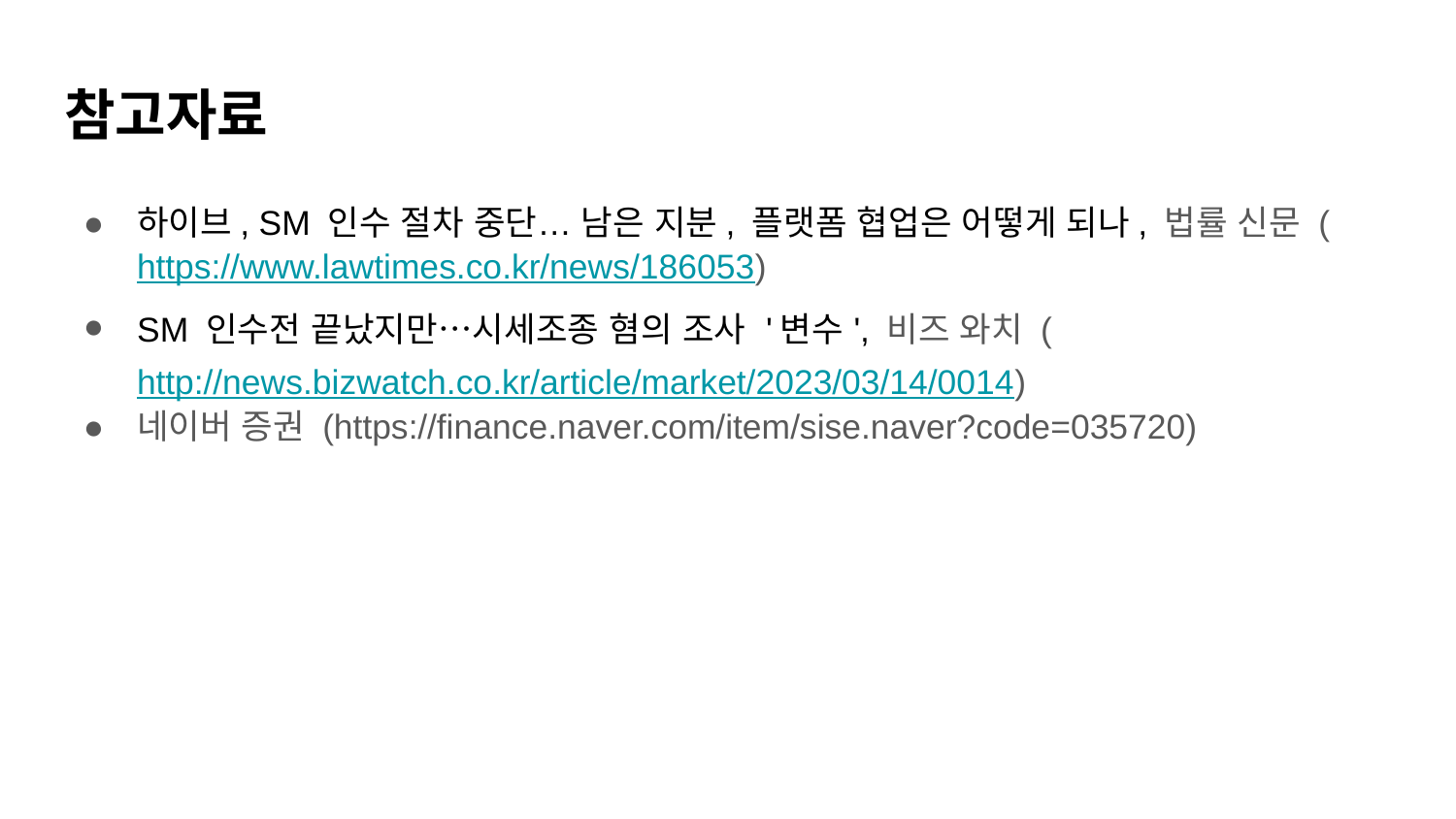

# 참고자료
하이브, SM 인수 절차 중단… 남은 지분, 플랫폼 협업은 어떻게 되나, 법률 신문 (https://www.lawtimes.co.kr/news/186053)
SM 인수전 끝났지만…시세조종 혐의 조사 '변수', 비즈 와치 (http://news.bizwatch.co.kr/article/market/2023/03/14/0014)
네이버 증권 (https://finance.naver.com/item/sise.naver?code=035720)